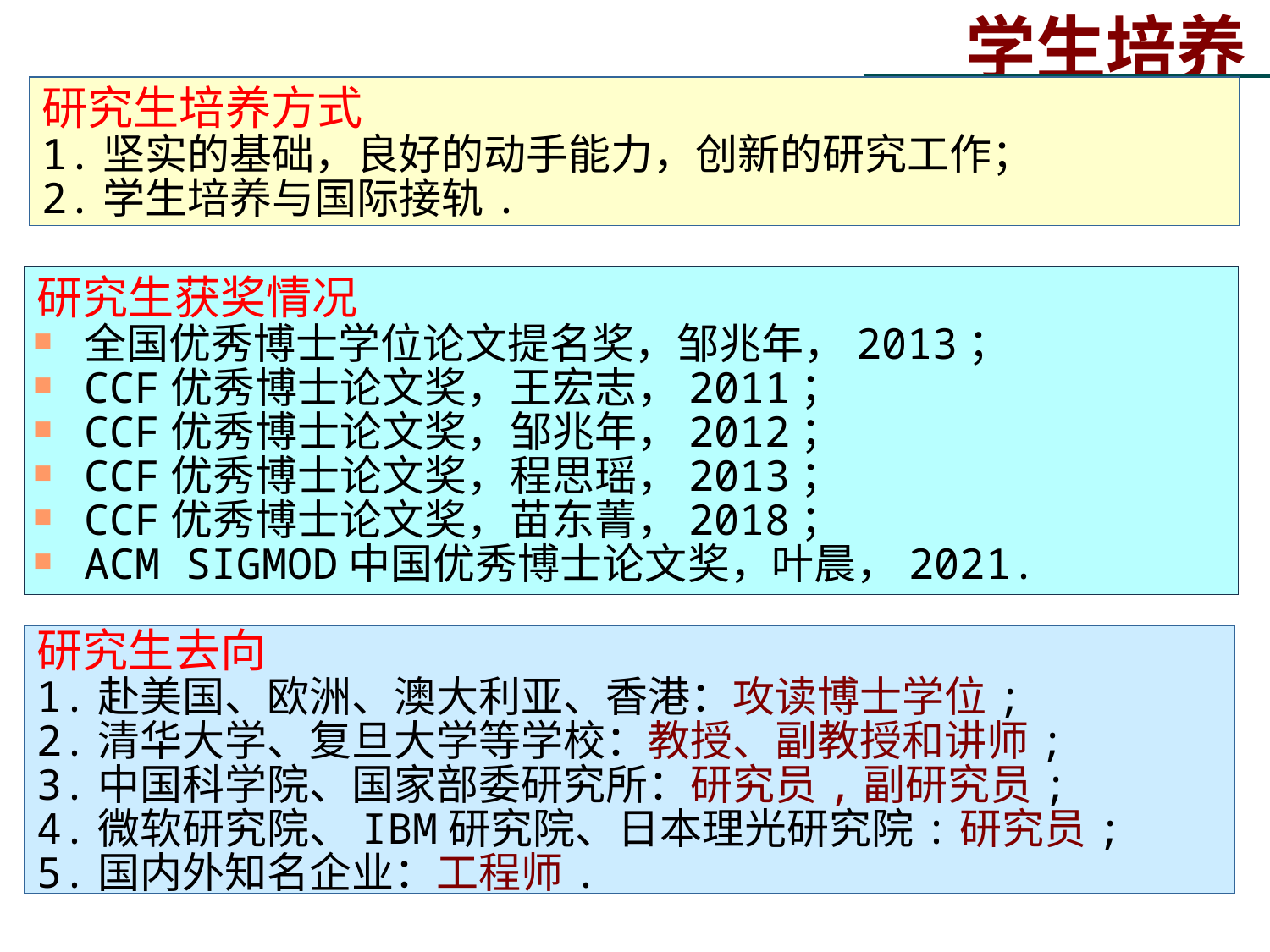

学生培养
研究生培养方式
1.坚实的基础，良好的动手能力，创新的研究工作；
2.学生培养与国际接轨.
研究生获奖情况
全国优秀博士学位论文提名奖，邹兆年，2013；
CCF优秀博士论文奖，王宏志，2011；
CCF优秀博士论文奖，邹兆年，2012；
CCF优秀博士论文奖，程思瑶，2013；
CCF优秀博士论文奖，苗东菁，2018；
ACM SIGMOD中国优秀博士论文奖，叶晨，2021.
研究生去向
1.赴美国、欧洲、澳大利亚、香港：攻读博士学位;
2.清华大学、复旦大学等学校：教授、副教授和讲师;
3.中国科学院、国家部委研究所：研究员,副研究员;
4.微软研究院、IBM研究院、日本理光研究院:研究员;
5.国内外知名企业：工程师.